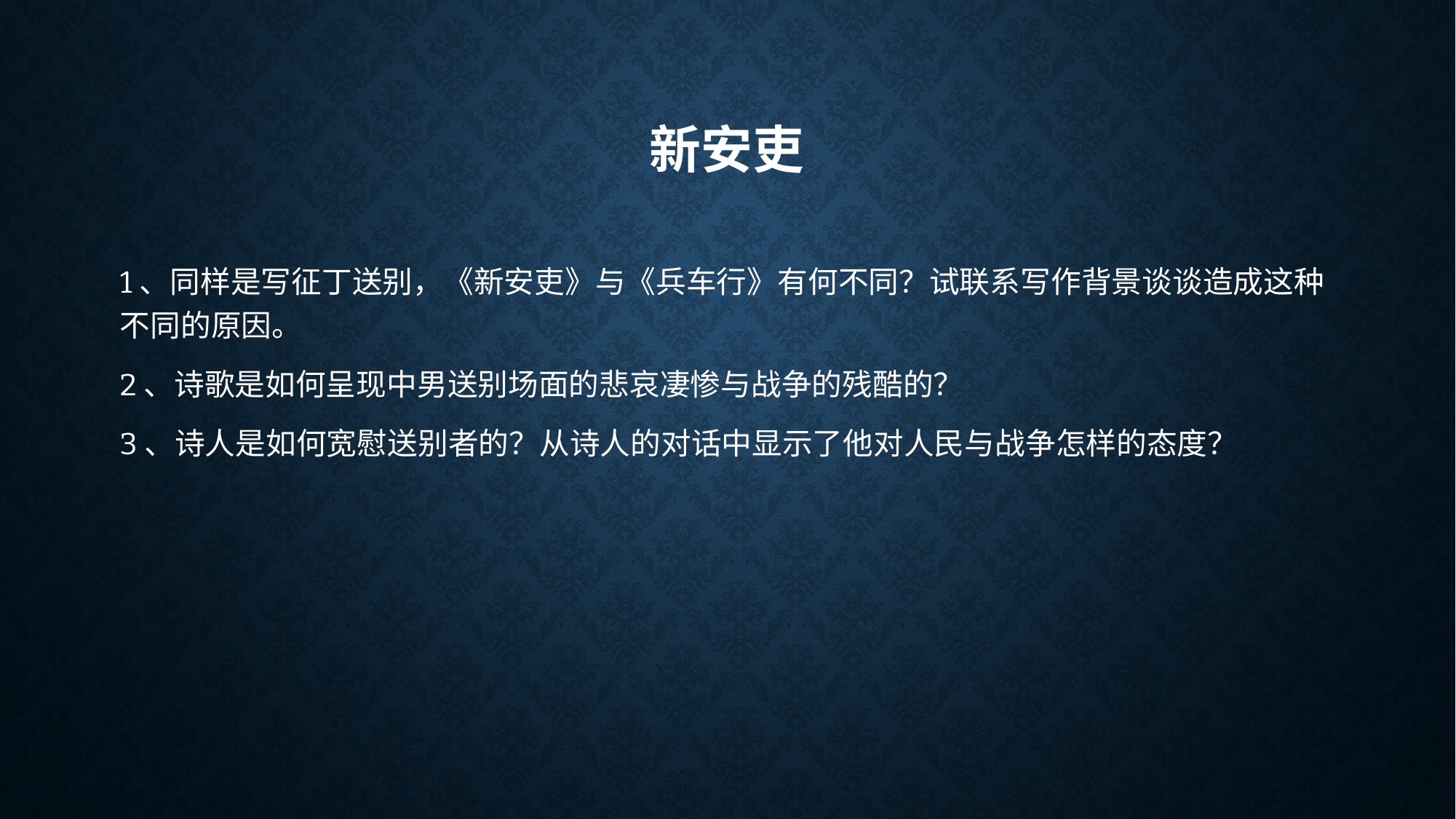

# 新安吏
1、同样是写征丁送别，《新安吏》与《兵车行》有何不同？试联系写作背景谈谈造成这种不同的原因。
2、诗歌是如何呈现中男送别场面的悲哀凄惨与战争的残酷的？
3、诗人是如何宽慰送别者的？从诗人的对话中显示了他对人民与战争怎样的态度？